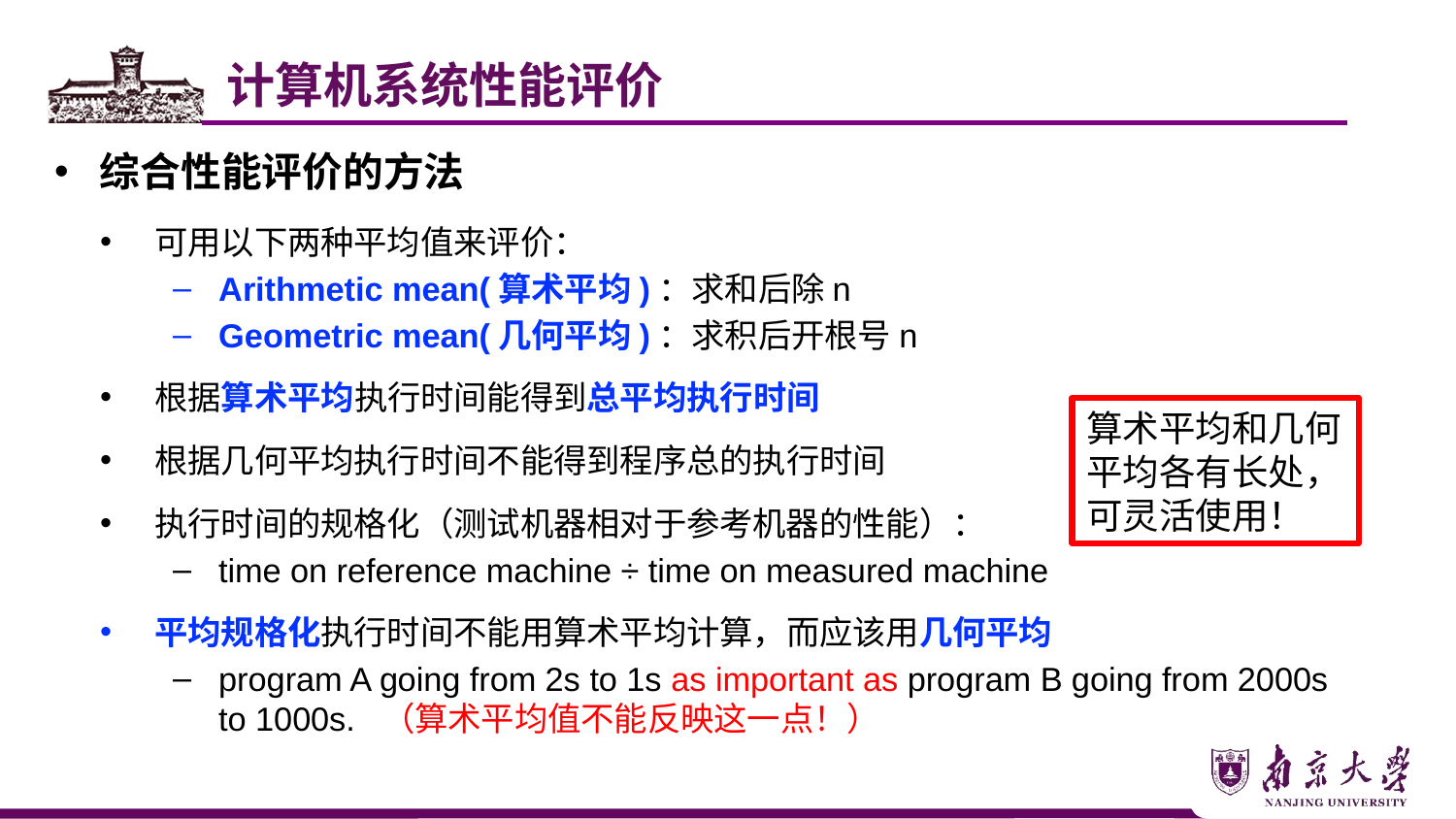

计算机系统性能评价
综合性能评价的方法
可用以下两种平均值来评价：
Arithmetic mean(算术平均)：求和后除n
Geometric mean(几何平均)：求积后开根号n

根据算术平均执行时间能得到总平均执行时间

根据几何平均执行时间不能得到程序总的执行时间

执行时间的规格化（测试机器相对于参考机器的性能）：
time on reference machine ÷ time on measured machine

平均规格化执行时间不能用算术平均计算，而应该用几何平均
program A going from 2s to 1s as important as program B going from 2000s to 1000s.  （算术平均值不能反映这一点！）
算术平均和几何平均各有长处，可灵活使用！